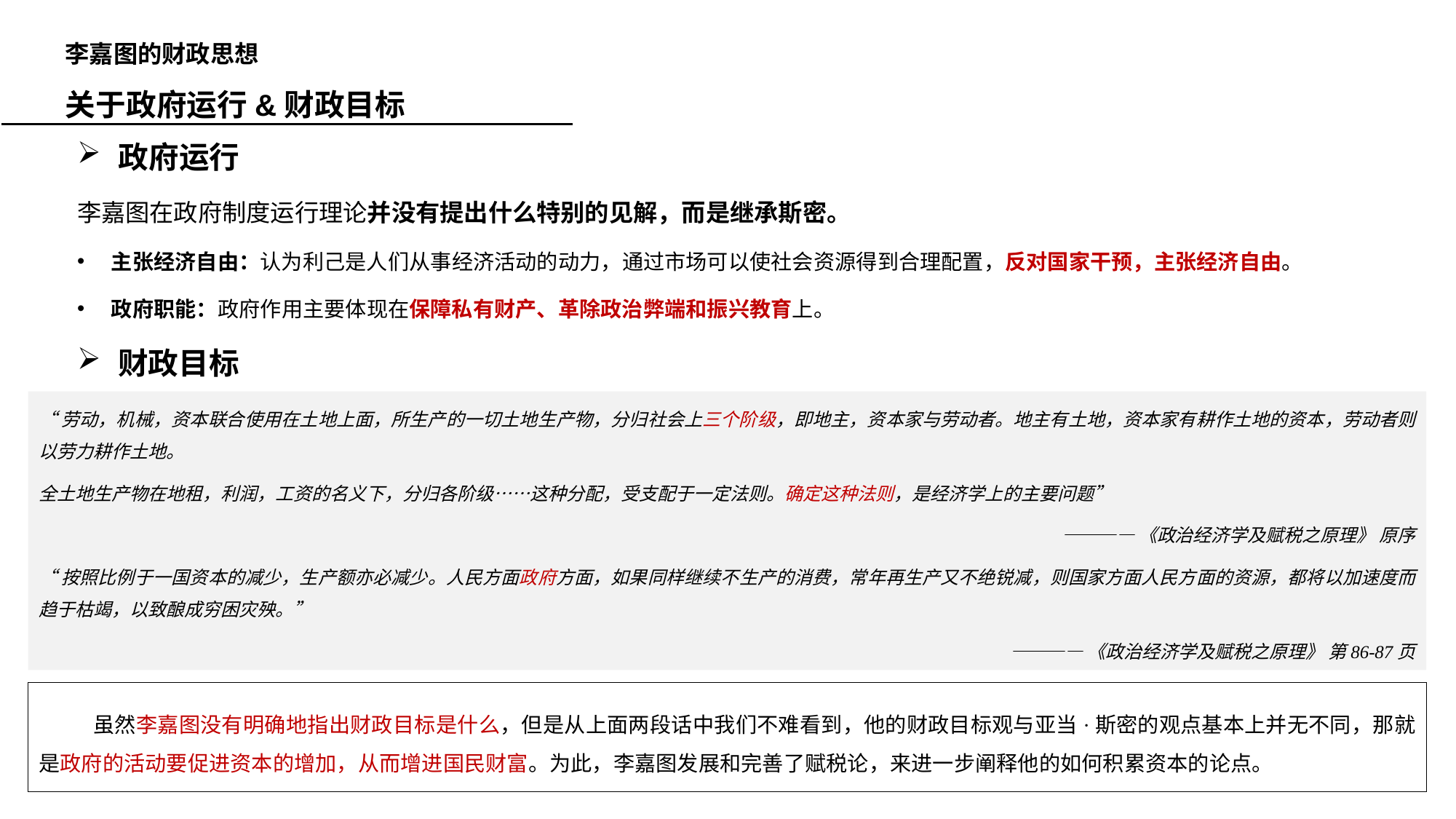

李嘉图的财政思想
关于政府运行&财政目标
政府运行
李嘉图在政府制度运行理论并没有提出什么特别的见解，而是继承斯密。
主张经济自由：认为利己是人们从事经济活动的动力，通过市场可以使社会资源得到合理配置，反对国家干预，主张经济自由。
政府职能：政府作用主要体现在保障私有财产、革除政治弊端和振兴教育上。

财政目标
“劳动，机械，资本联合使用在土地上面，所生产的一切土地生产物，分归社会上三个阶级，即地主，资本家与劳动者。地主有土地，资本家有耕作土地的资本，劳动者则以劳力耕作土地。
全土地生产物在地租，利润，工资的名义下，分归各阶级……这种分配，受支配于一定法则。确定这种法则，是经济学上的主要问题”
————《政治经济学及赋税之原理》 原序
“按照比例于一国资本的减少，生产额亦必减少。人民方面政府方面，如果同样继续不生产的消费，常年再生产又不绝锐减，则国家方面人民方面的资源，都将以加速度而趋于枯竭，以致酿成穷困灾殃。”
————《政治经济学及赋税之原理》 第86-87页

虽然李嘉图没有明确地指出财政目标是什么，但是从上面两段话中我们不难看到，他的财政目标观与亚当·斯密的观点基本上并无不同，那就是政府的活动要促进资本的增加，从而增进国民财富。为此，李嘉图发展和完善了赋税论，来进一步阐释他的如何积累资本的论点。